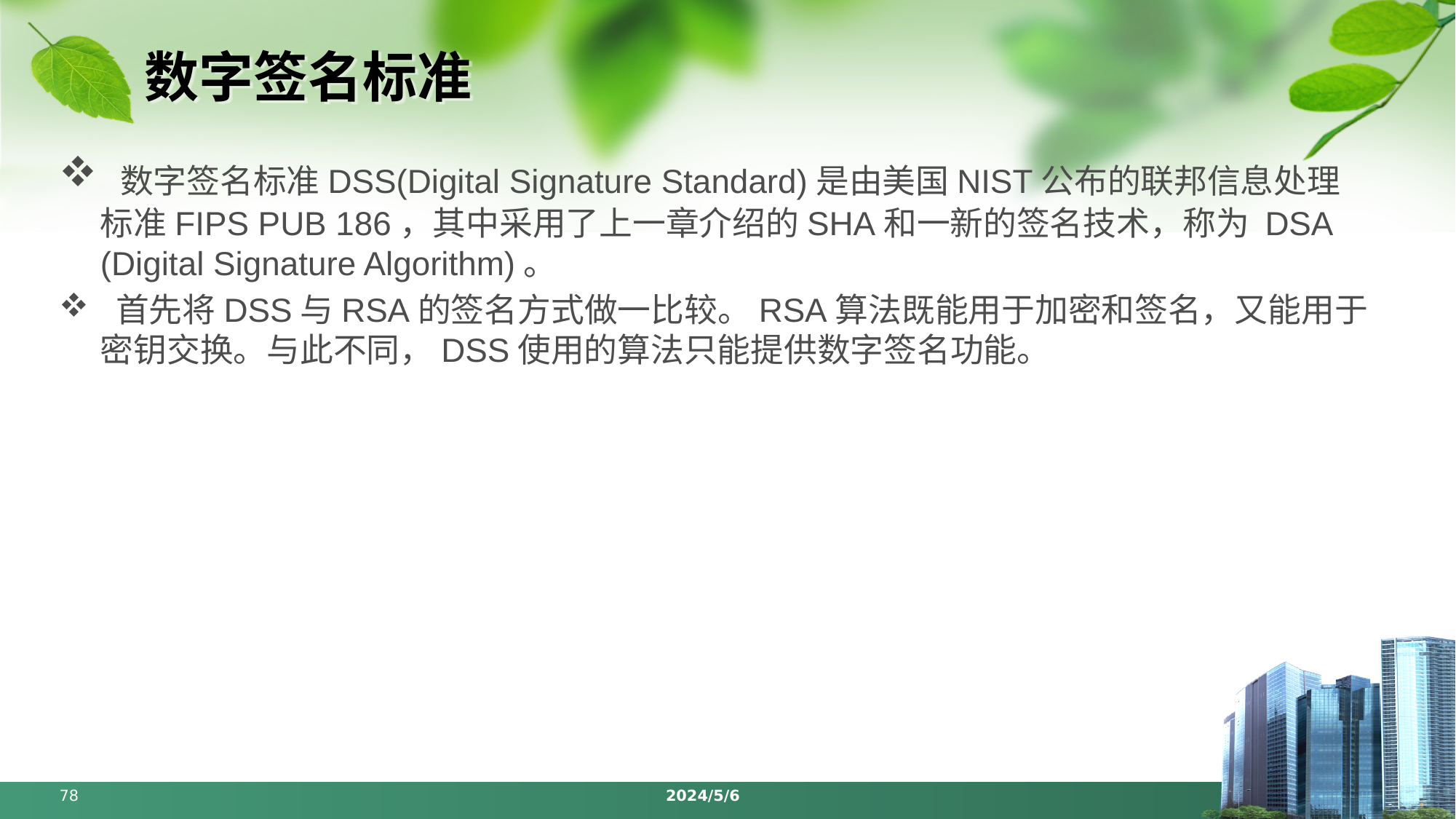

# 数字签名标准
 数字签名标准DSS(Digital Signature Standard)是由美国NIST公布的联邦信息处理标准FIPS PUB 186，其中采用了上一章介绍的SHA和一新的签名技术，称为 DSA (Digital Signature Algorithm)。
 首先将DSS与RSA的签名方式做一比较。RSA算法既能用于加密和签名，又能用于密钥交换。与此不同，DSS使用的算法只能提供数字签名功能。
78
2024/5/6